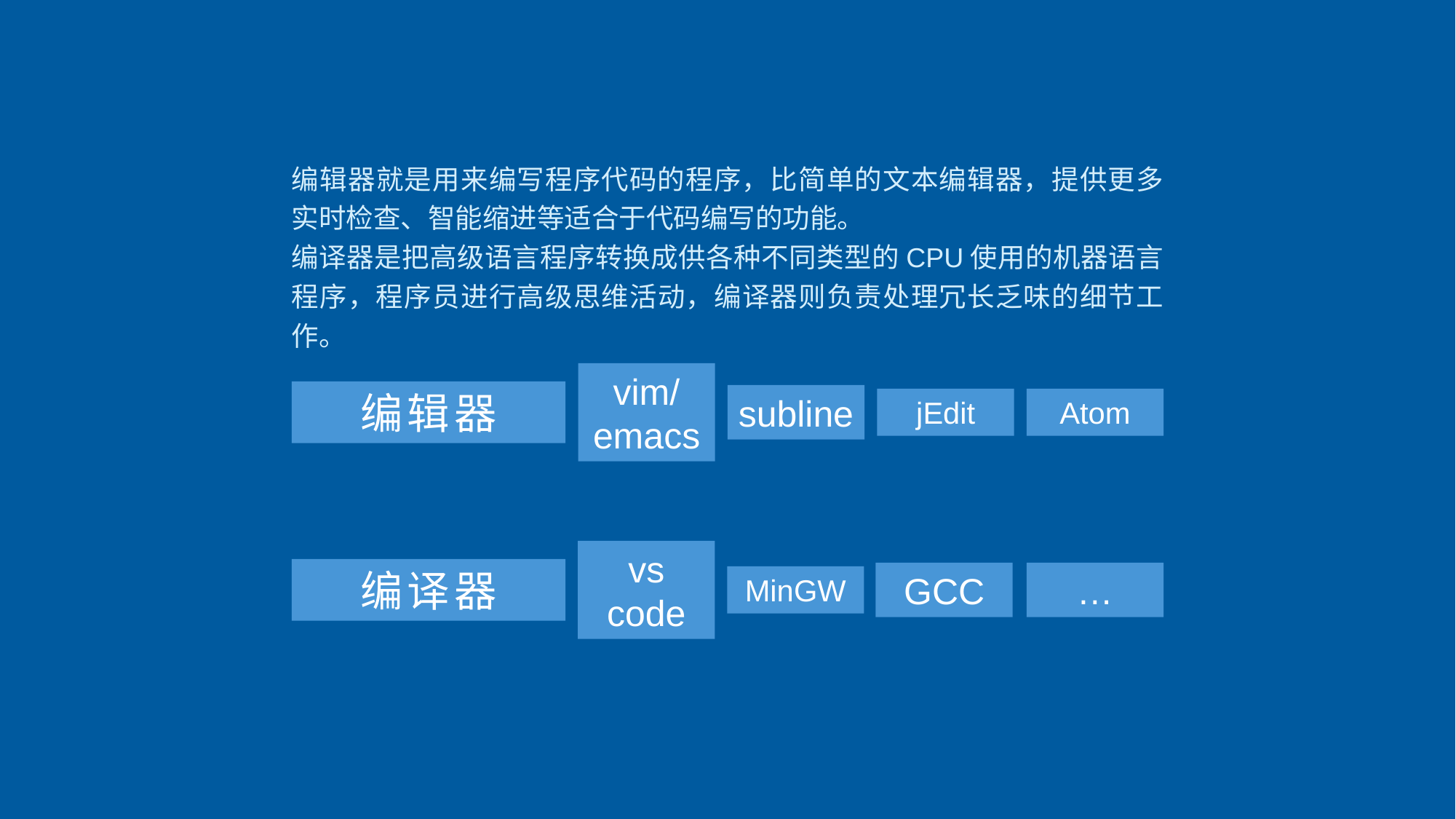

编辑器就是用来编写程序代码的程序，比简单的文本编辑器，提供更多实时检查、智能缩进等适合于代码编写的功能。
编译器是把高级语言程序转换成供各种不同类型的CPU使用的机器语言程序，程序员进行高级思维活动，编译器则负责处理冗长乏味的细节工作。
vim/
emacs
编辑器
subline
jEdit
Atom
vs code
编译器
GCC
…
MinGW